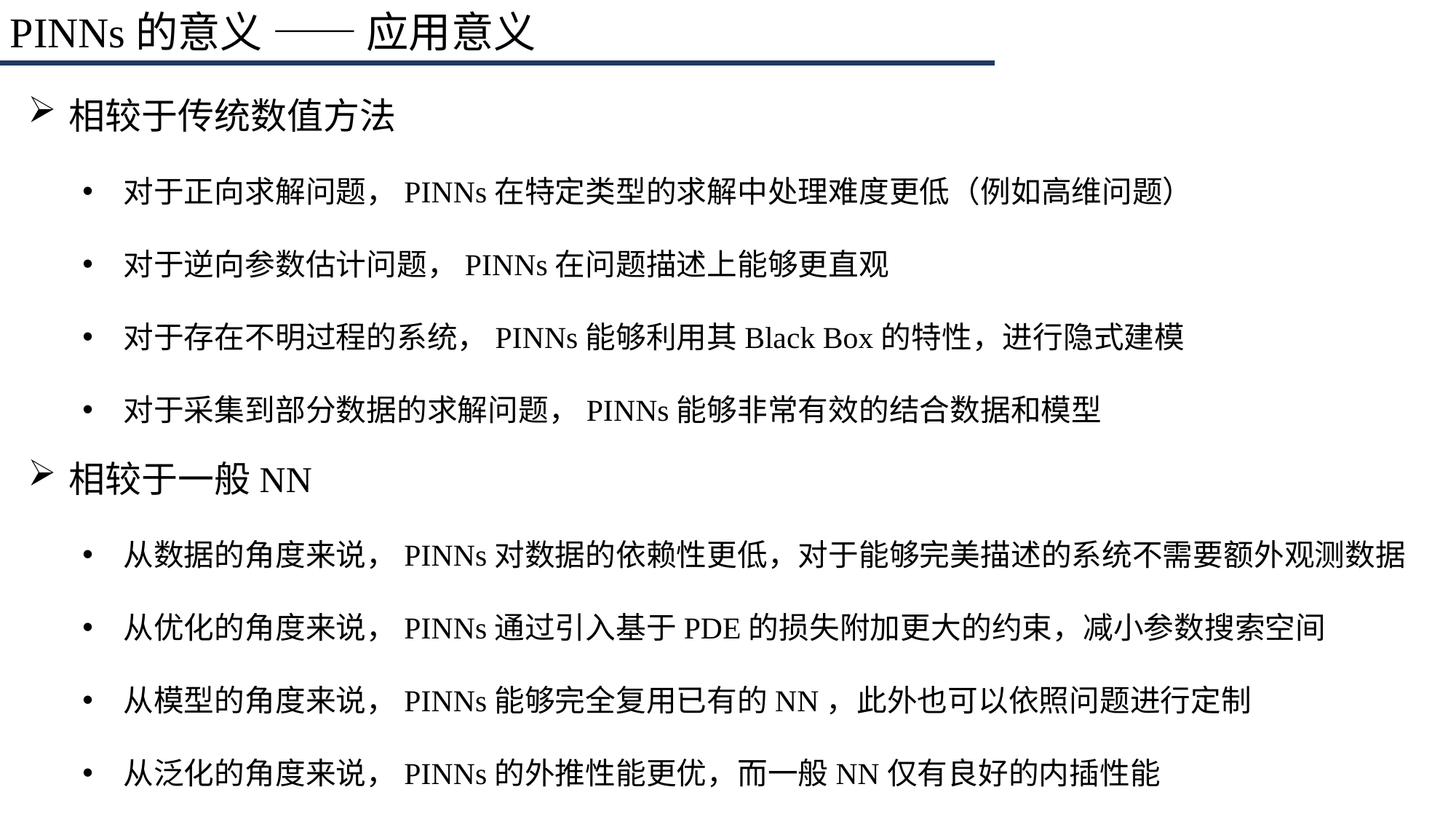

PINNs的意义 —— 应用意义
相较于传统数值方法
对于正向求解问题，PINNs在特定类型的求解中处理难度更低（例如高维问题）
对于逆向参数估计问题，PINNs在问题描述上能够更直观
对于存在不明过程的系统，PINNs能够利用其Black Box的特性，进行隐式建模
对于采集到部分数据的求解问题，PINNs能够非常有效的结合数据和模型
相较于一般NN
从数据的角度来说，PINNs对数据的依赖性更低，对于能够完美描述的系统不需要额外观测数据
从优化的角度来说，PINNs通过引入基于PDE的损失附加更大的约束，减小参数搜索空间
从模型的角度来说，PINNs能够完全复用已有的NN，此外也可以依照问题进行定制
从泛化的角度来说，PINNs的外推性能更优，而一般NN仅有良好的内插性能